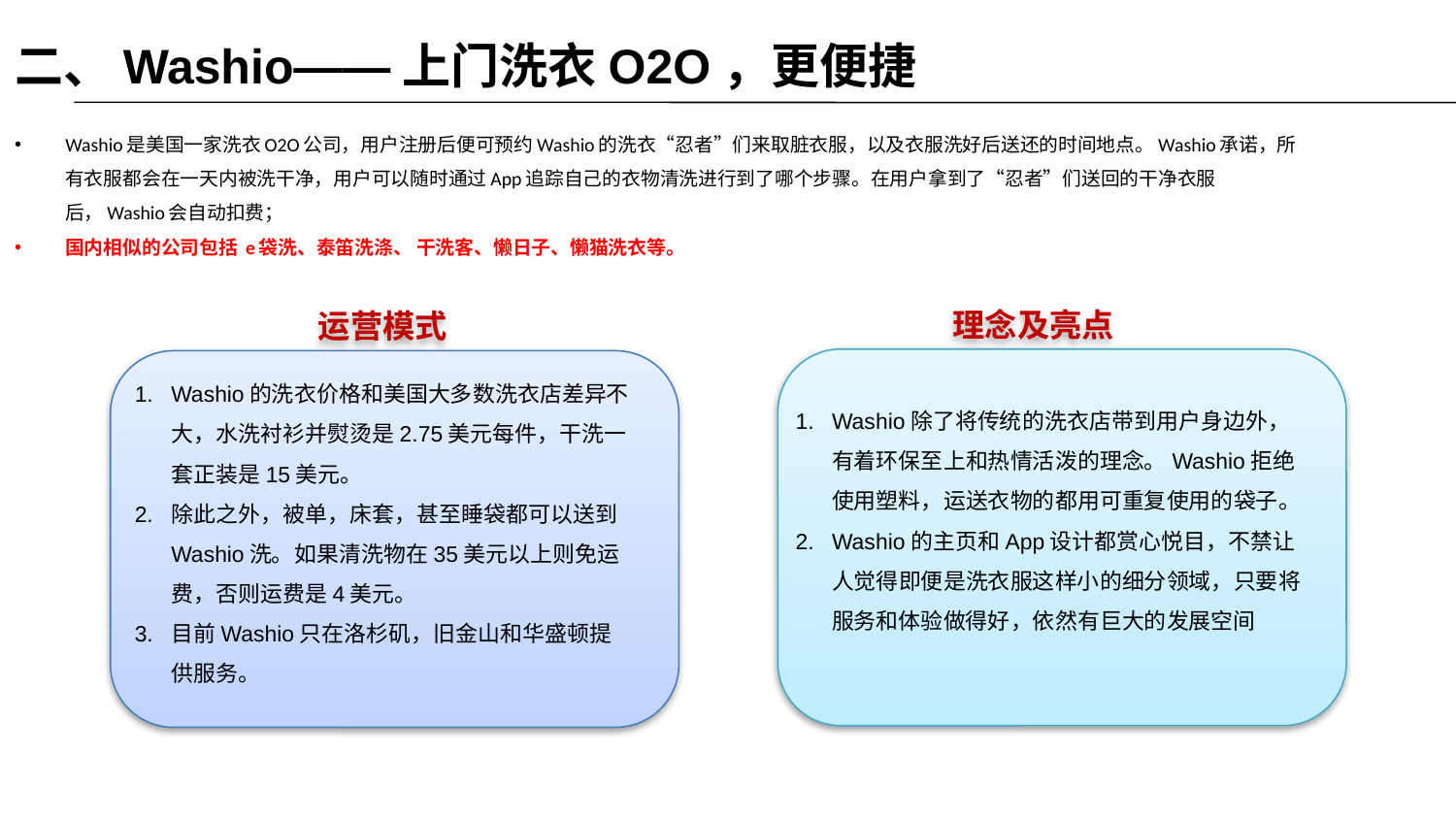

二、Washio——上门洗衣O2O，更便捷
Washio是美国一家洗衣O2O公司，用户注册后便可预约Washio的洗衣“忍者”们来取脏衣服，以及衣服洗好后送还的时间地点。Washio承诺，所有衣服都会在一天内被洗干净，用户可以随时通过App追踪自己的衣物清洗进行到了哪个步骤。在用户拿到了“忍者”们送回的干净衣服后，Washio会自动扣费；
国内相似的公司包括 e袋洗、泰笛洗涤、 干洗客、懒日子、懒猫洗衣等。

理念及亮点
运营模式

Washio的洗衣价格和美国大多数洗衣店差异不大，水洗衬衫并熨烫是2.75美元每件，干洗一套正装是15美元。
除此之外，被单，床套，甚至睡袋都可以送到Washio洗。如果清洗物在35美元以上则免运费，否则运费是4美元。
目前Washio只在洛杉矶，旧金山和华盛顿提供服务。
Washio除了将传统的洗衣店带到用户身边外，有着环保至上和热情活泼的理念。Washio拒绝使用塑料，运送衣物的都用可重复使用的袋子。
Washio的主页和App设计都赏心悦目，不禁让人觉得即便是洗衣服这样小的细分领域，只要将服务和体验做得好，依然有巨大的发展空间